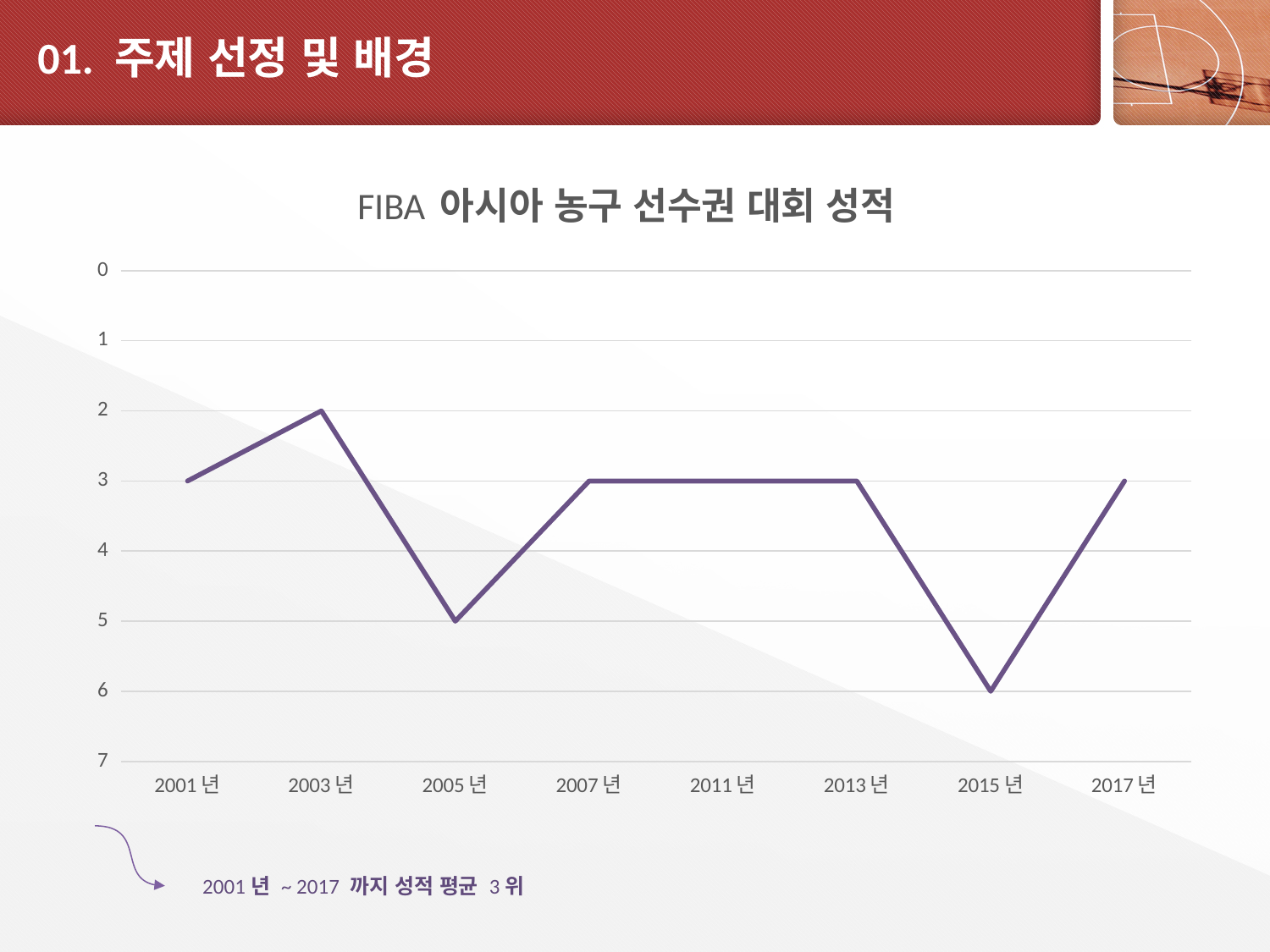

# 01. 주제 선정 및 배경

[unsupported chart]

2001년 ~ 2017 까지 성적 평균 3위